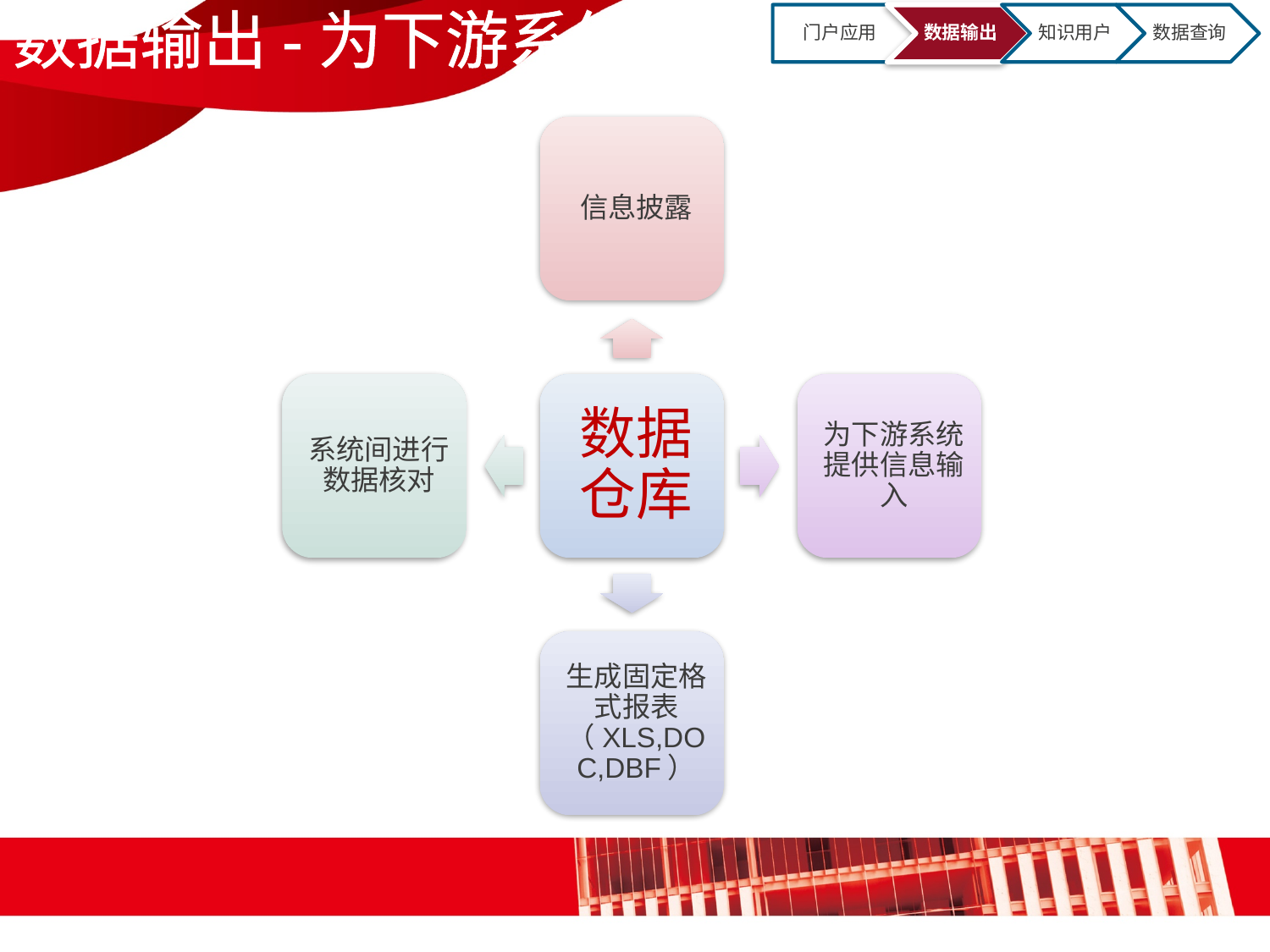

数据输出-为下游系统服务
门户应用
数据输出
知识用户
数据查询
数据仓库

信息披露

为下游系统提供信息输入

生成固定格式报表（XLS,DOC,DBF）

系统间进行数据核对